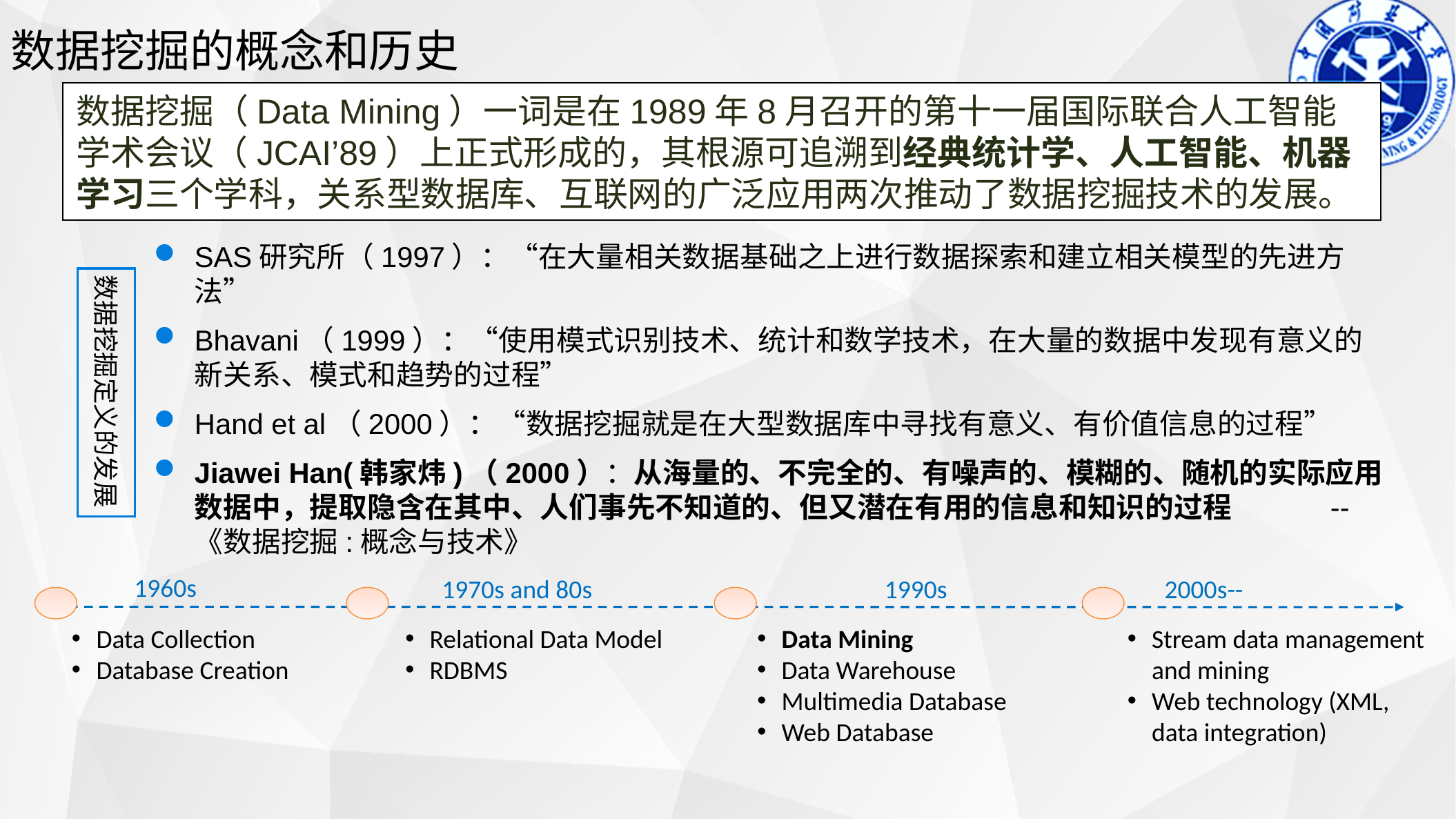

数据挖掘的概念和历史
数据挖掘（Data Mining）一词是在1989年8月召开的第十一届国际联合人工智能学术会议（JCAI’89）上正式形成的，其根源可追溯到经典统计学、人工智能、机器学习三个学科，关系型数据库、互联网的广泛应用两次推动了数据挖掘技术的发展。
SAS研究所（1997）：“在大量相关数据基础之上进行数据探索和建立相关模型的先进方法”
Bhavani（1999）：“使用模式识别技术、统计和数学技术，在大量的数据中发现有意义的新关系、模式和趋势的过程”
Hand et al（2000）：“数据挖掘就是在大型数据库中寻找有意义、有价值信息的过程”
Jiawei Han(韩家炜)（2000）：从海量的、不完全的、有噪声的、模糊的、随机的实际应用数据中，提取隐含在其中、人们事先不知道的、但又潜在有用的信息和知识的过程              --《数据挖掘:概念与技术》

数据挖掘定义的发展
1960s
1970s and 80s
1990s
2000s--

Data Collection
Database Creation
Relational Data Model
RDBMS
Data Mining
Data Warehouse
Multimedia Database
Web Database
Stream data management and mining
Web technology (XML, data integration)